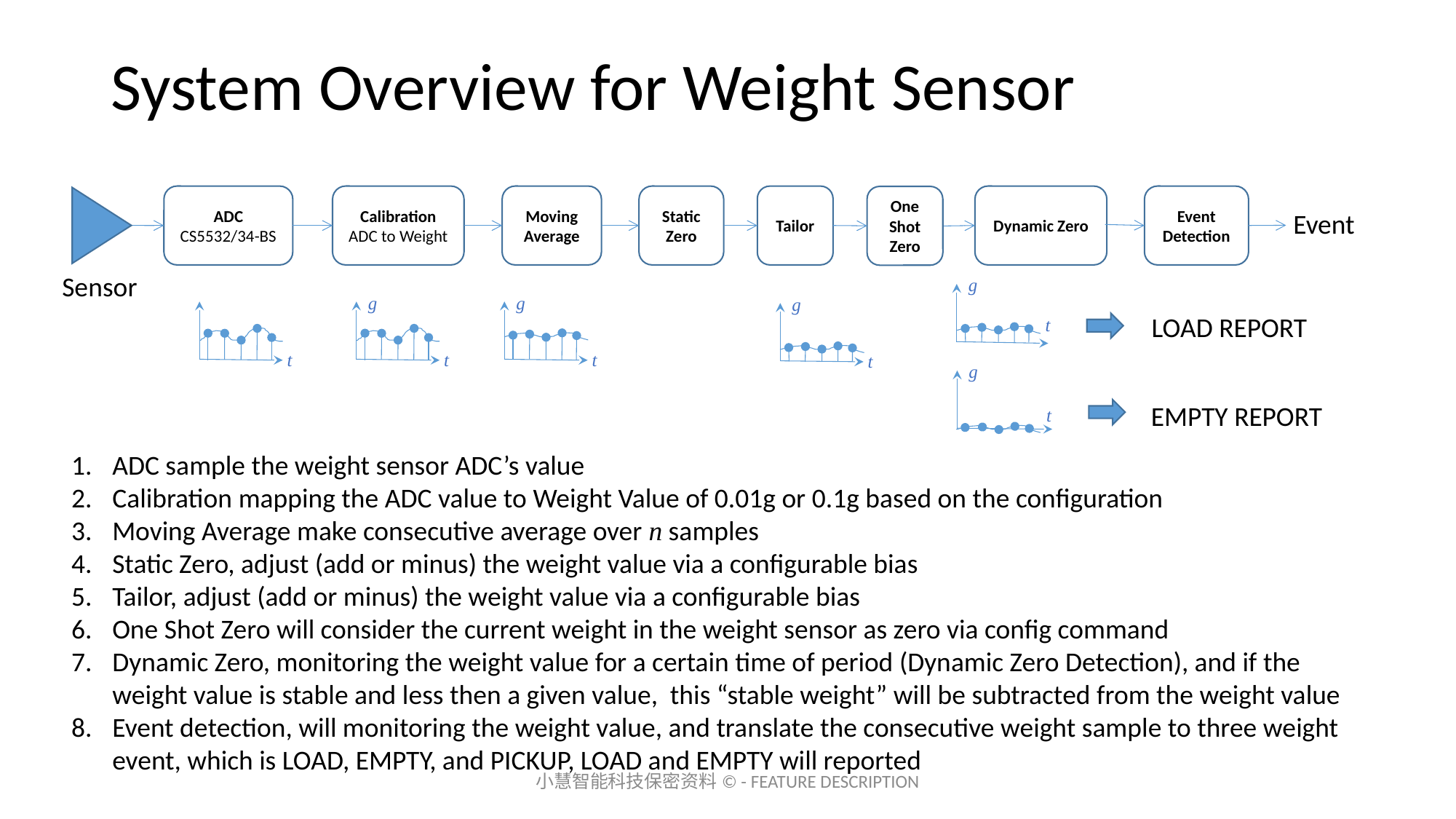

# System Overview for Weight Sensor
ADC
CS5532/34-BS
Calibration
ADC to Weight
Moving Average
Static Zero
Tailor
Dynamic Zero
Event Detection
One
Shot
Zero

Event
Sensor
g
t

g
g

t
g
t

t

t
LOAD REPORT

g
t

EMPTY REPORT

ADC sample the weight sensor ADC’s value
Calibration mapping the ADC value to Weight Value of 0.01g or 0.1g based on the configuration
Moving Average make consecutive average over n samples
Static Zero, adjust (add or minus) the weight value via a configurable bias
Tailor, adjust (add or minus) the weight value via a configurable bias
One Shot Zero will consider the current weight in the weight sensor as zero via config command
Dynamic Zero, monitoring the weight value for a certain time of period (Dynamic Zero Detection), and if the weight value is stable and less then a given value,  this “stable weight” will be subtracted from the weight value
Event detection, will monitoring the weight value, and translate the consecutive weight sample to three weight event, which is LOAD, EMPTY, and PICKUP, LOAD and EMPTY will reported

小慧智能科技保密资料© - FEATURE DESCRIPTION
4